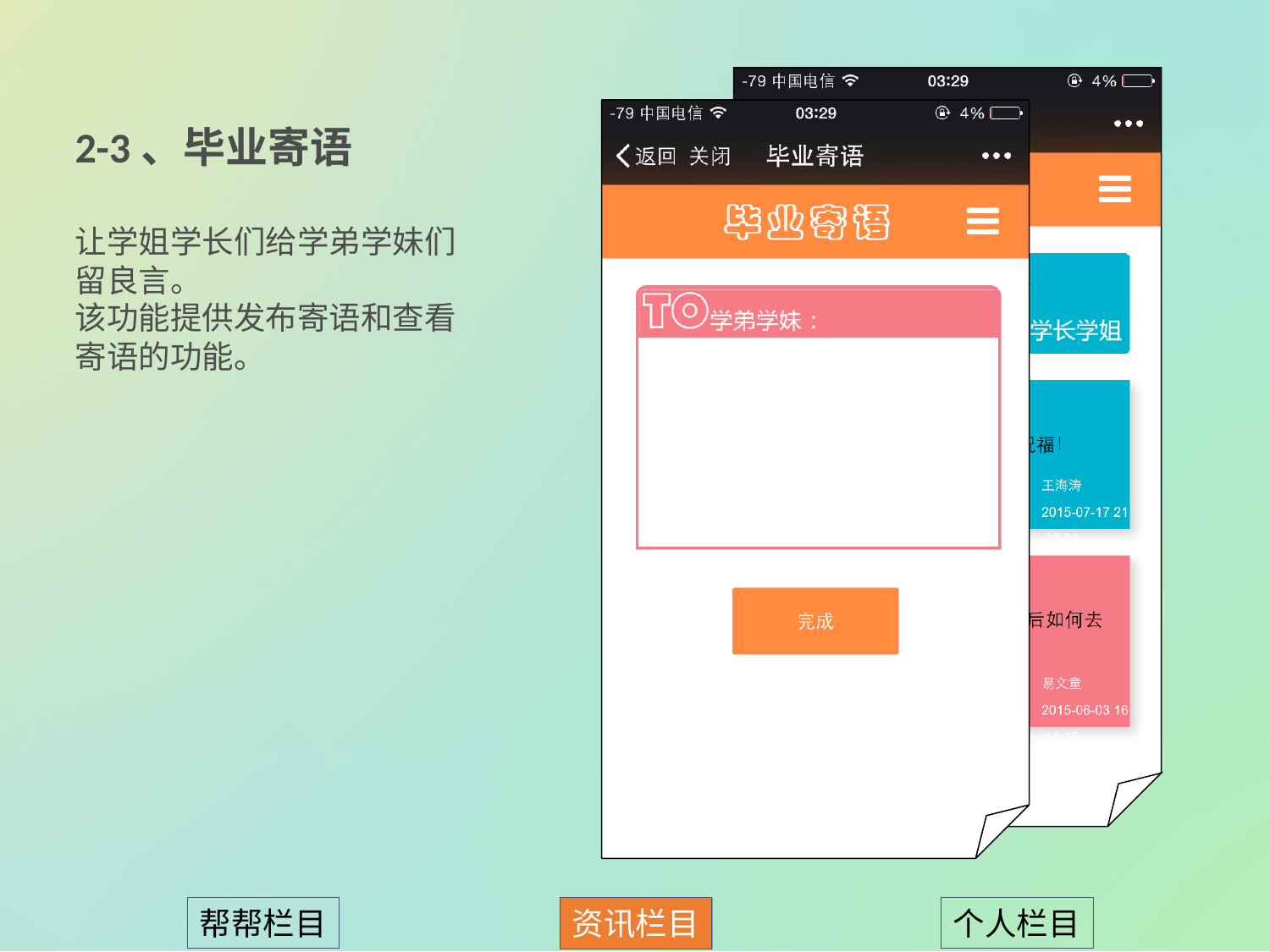

2-3、毕业寄语

让学姐学长们给学弟学妹们留良言。
该功能提供发布寄语和查看寄语的功能。
帮帮栏目
个人栏目
资讯栏目
帮帮栏目